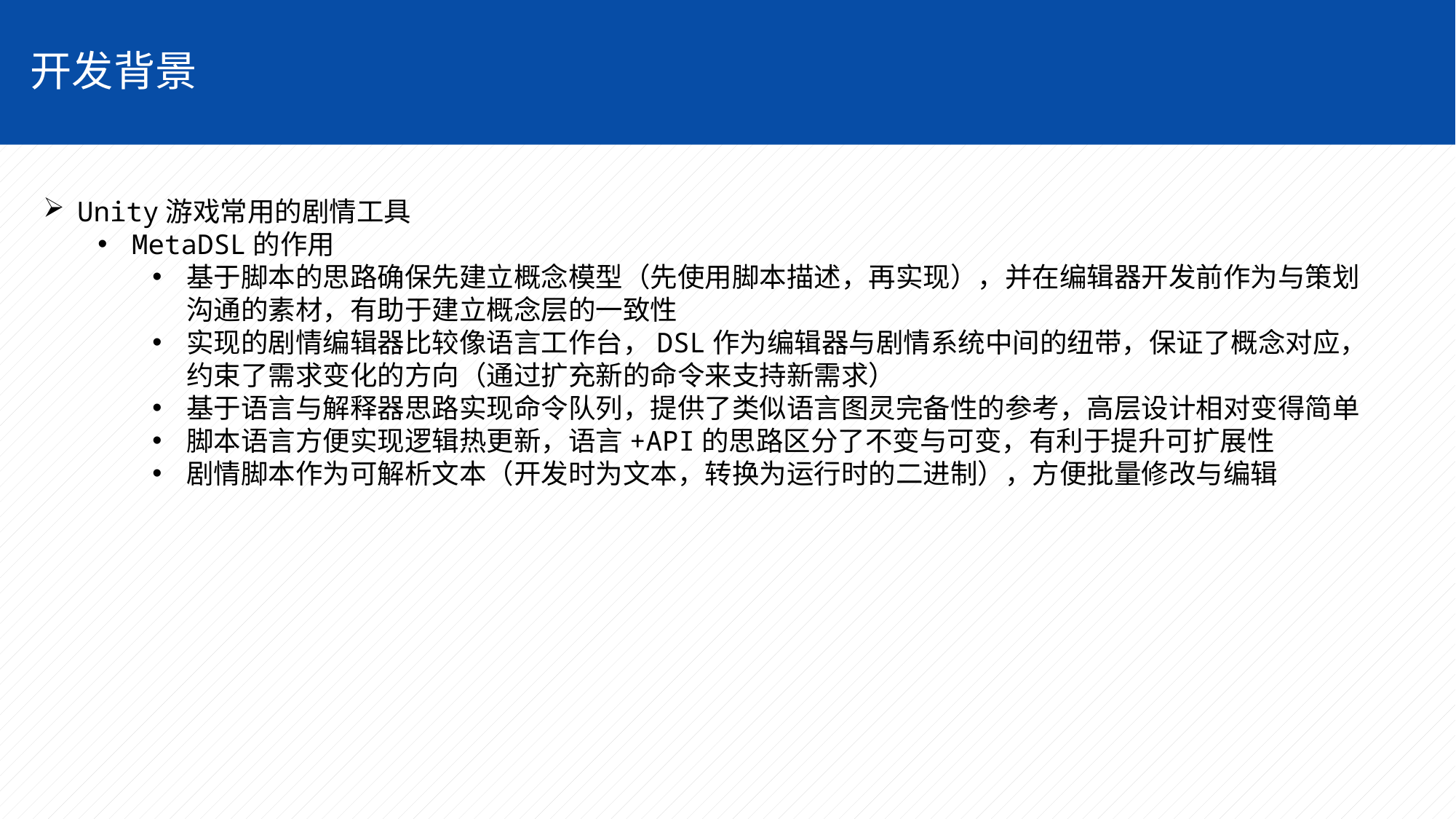

开发背景
Unity游戏常用的剧情工具
MetaDSL的作用
基于脚本的思路确保先建立概念模型（先使用脚本描述，再实现），并在编辑器开发前作为与策划沟通的素材，有助于建立概念层的一致性
实现的剧情编辑器比较像语言工作台，DSL作为编辑器与剧情系统中间的纽带，保证了概念对应，约束了需求变化的方向（通过扩充新的命令来支持新需求）
基于语言与解释器思路实现命令队列，提供了类似语言图灵完备性的参考，高层设计相对变得简单
脚本语言方便实现逻辑热更新，语言+API的思路区分了不变与可变，有利于提升可扩展性
剧情脚本作为可解析文本（开发时为文本，转换为运行时的二进制），方便批量修改与编辑